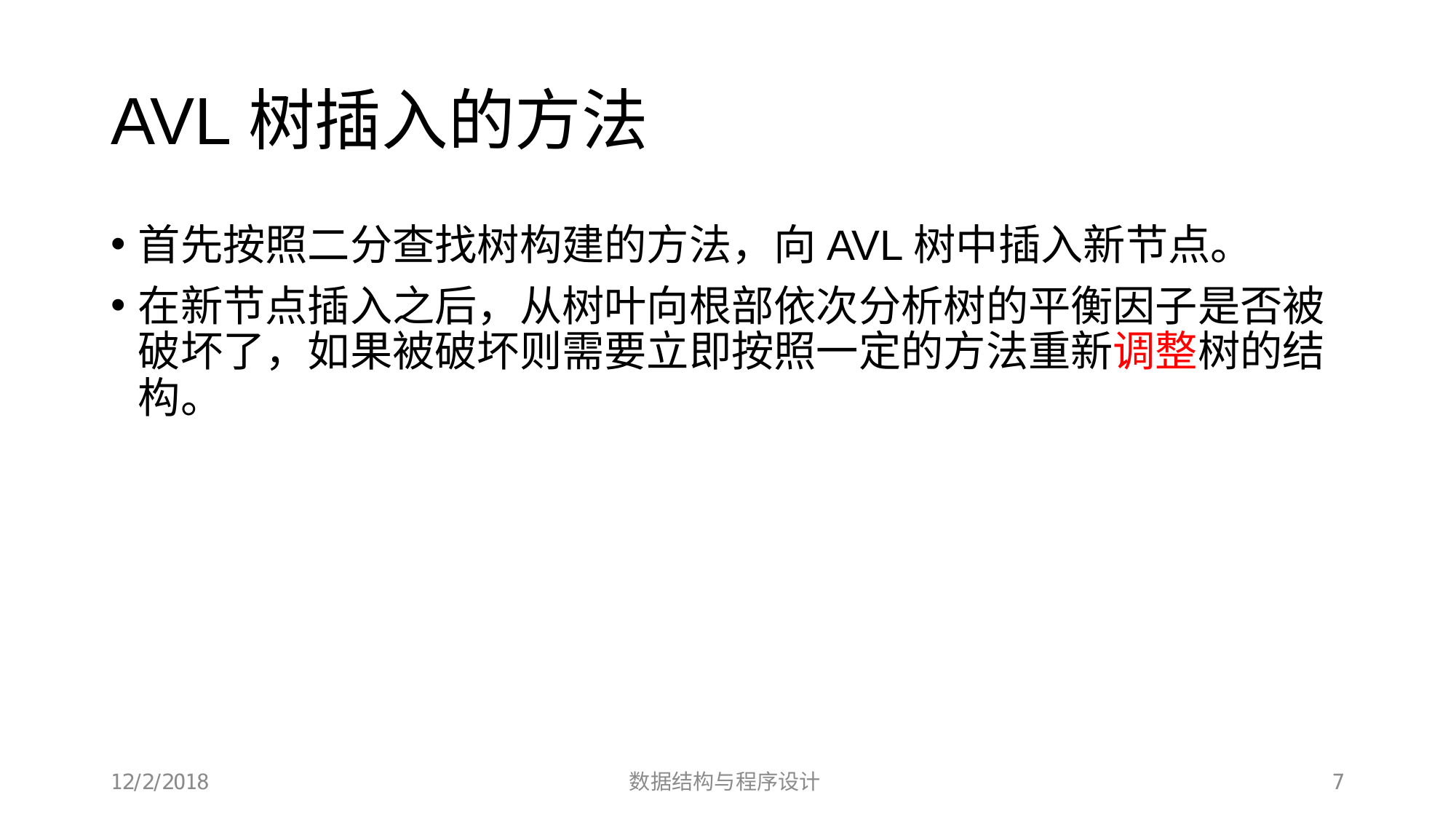

# AVL树插入的方法
首先按照二分查找树构建的方法，向AVL树中插入新节点。
在新节点插入之后，从树叶向根部依次分析树的平衡因子是否被破坏了，如果被破坏则需要立即按照一定的方法重新调整树的结构。

12/2/2018
数据结构与程序设计
7